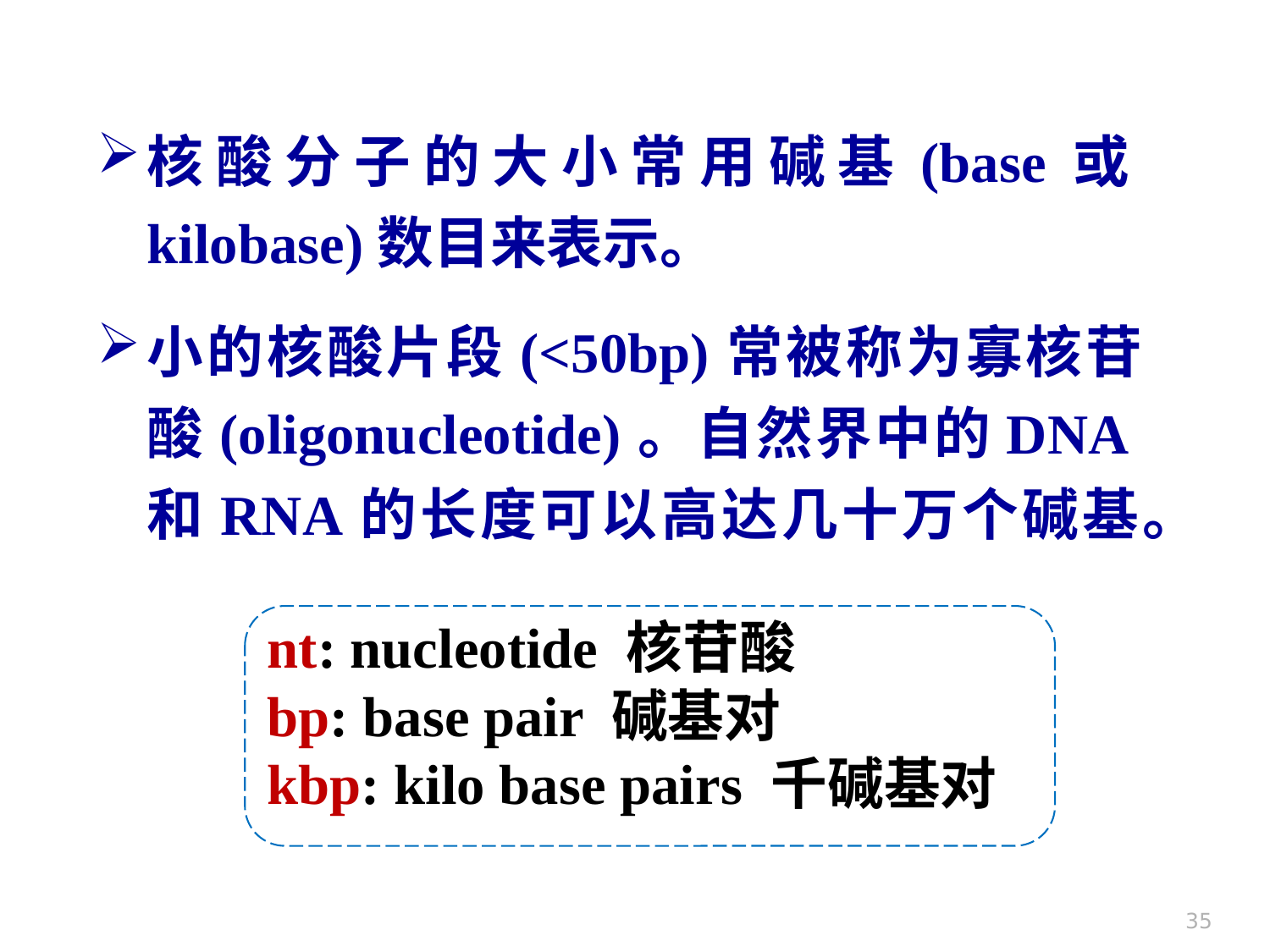

核酸分子的大小常用碱基(base或kilobase)数目来表示。
小的核酸片段(<50bp)常被称为寡核苷酸(oligonucleotide)。自然界中的DNA和RNA的长度可以高达几十万个碱基。

nt: nucleotide 核苷酸
bp: base pair 碱基对
kbp: kilo base pairs 千碱基对
35